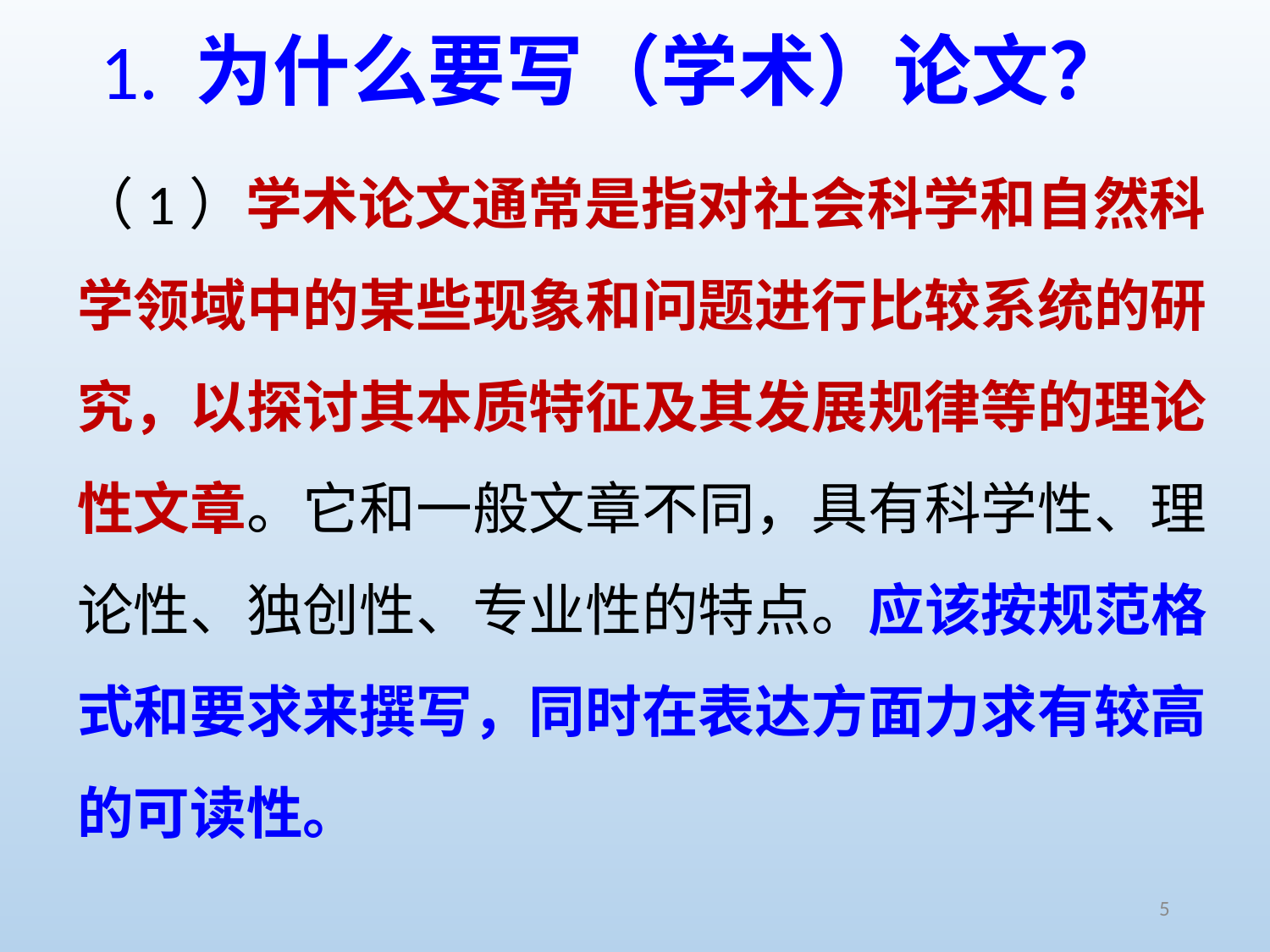

# 1. 为什么要写（学术）论文？
（1）学术论文通常是指对社会科学和自然科学领域中的某些现象和问题进行比较系统的研究，以探讨其本质特征及其发展规律等的理论性文章。它和一般文章不同，具有科学性、理论性、独创性、专业性的特点。应该按规范格式和要求来撰写，同时在表达方面力求有较高的可读性。
5